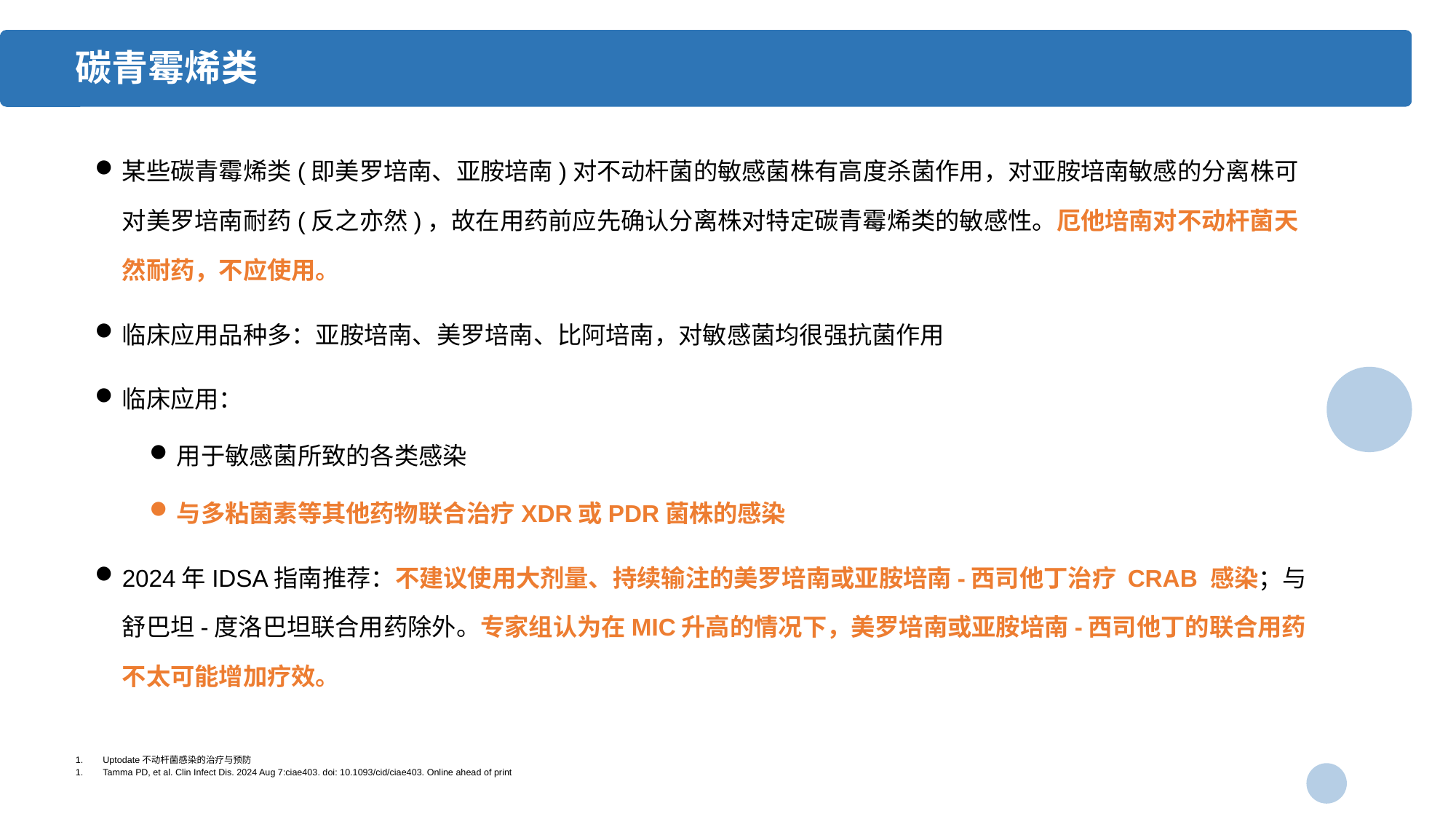

碳青霉烯类
某些碳青霉烯类(即美罗培南、亚胺培南)对不动杆菌的敏感菌株有高度杀菌作用，对亚胺培南敏感的分离株可对美罗培南耐药(反之亦然)，故在用药前应先确认分离株对特定碳青霉烯类的敏感性。厄他培南对不动杆菌天然耐药，不应使用。
临床应用品种多：亚胺培南、美罗培南、比阿培南，对敏感菌均很强抗菌作用
临床应用：
用于敏感菌所致的各类感染
与多粘菌素等其他药物联合治疗XDR或PDR菌株的感染
2024年IDSA指南推荐：不建议使用大剂量、持续输注的美罗培南或亚胺培南-西司他丁治疗 CRAB 感染；与舒巴坦-度洛巴坦联合用药除外。专家组认为在MIC升高的情况下，美罗培南或亚胺培南-西司他丁的联合用药不太可能增加疗效。
Uptodate不动杆菌感染的治疗与预防

Tamma PD, et al. Clin Infect Dis. 2024 Aug 7:ciae403. doi: 10.1093/cid/ciae403. Online ahead of print